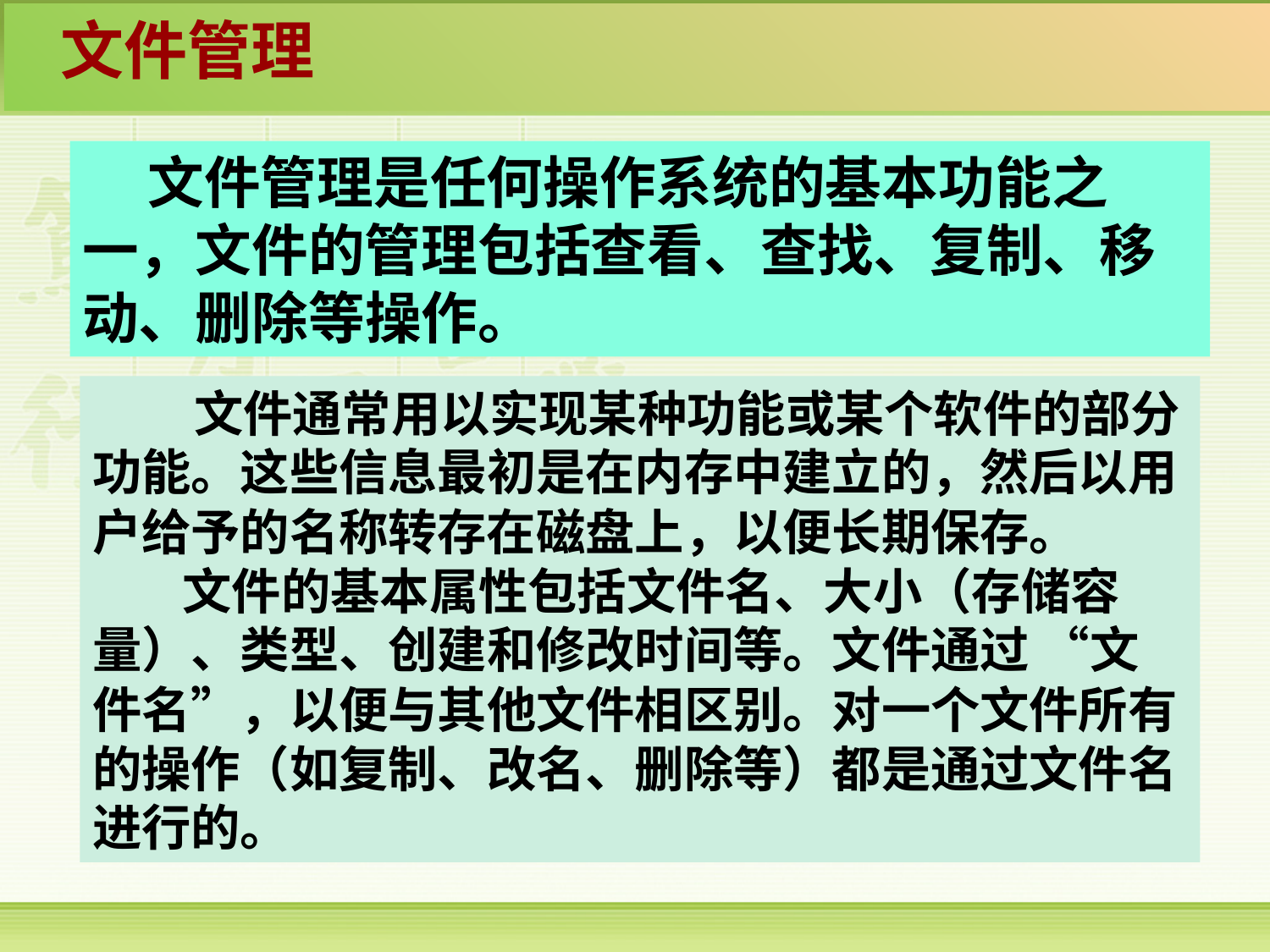

文件管理
    文件管理是任何操作系统的基本功能之一，文件的管理包括查看、查找、复制、移动、删除等操作。
        文件通常用以实现某种功能或某个软件的部分功能。这些信息最初是在内存中建立的，然后以用户给予的名称转存在磁盘上，以便长期保存。
       文件的基本属性包括文件名、大小（存储容量）、类型、创建和修改时间等。文件通过 “文件名”，以便与其他文件相区别。对一个文件所有的操作（如复制、改名、删除等）都是通过文件名进行的。

36